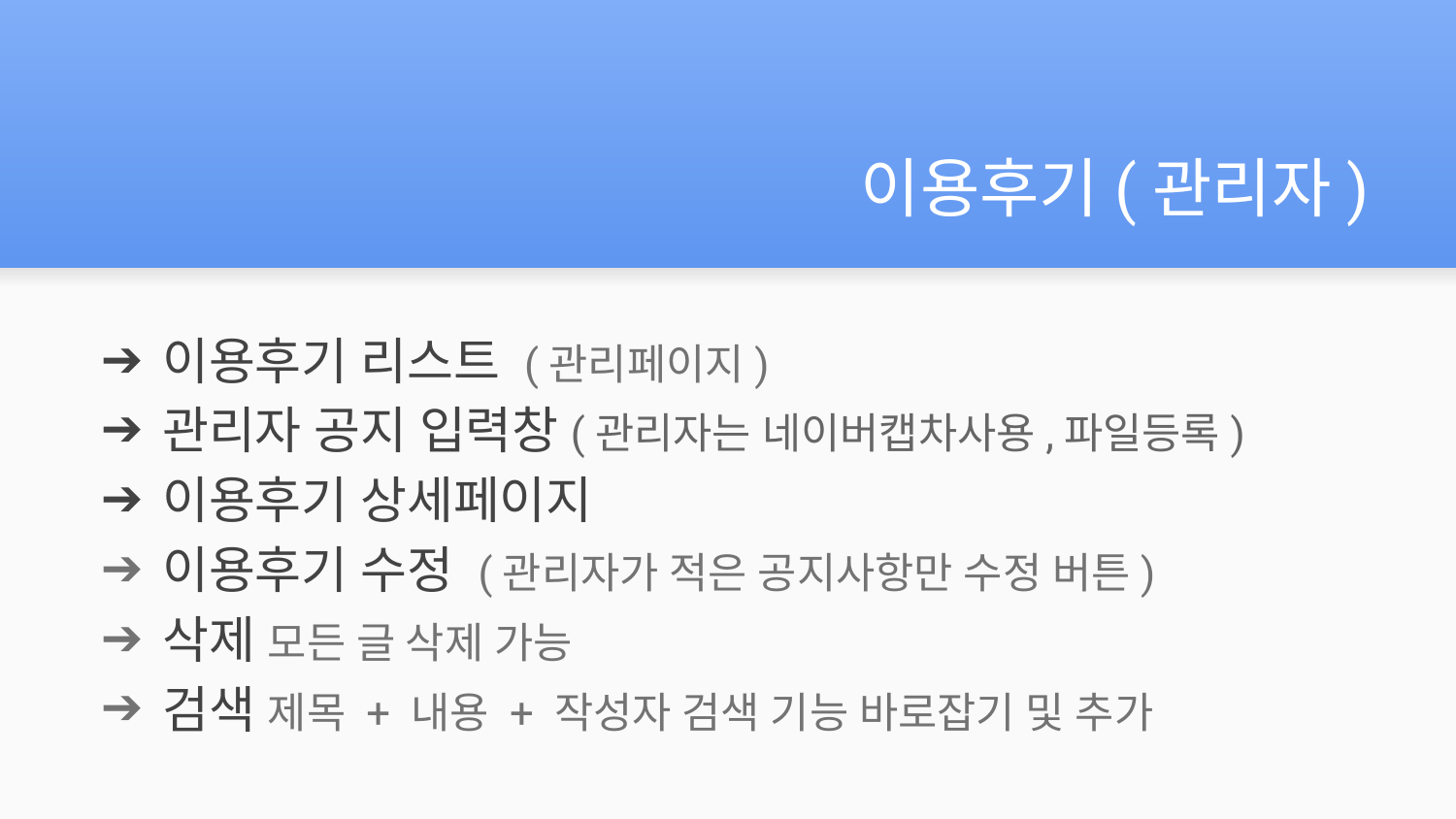

# 이용후기(관리자)
이용후기 리스트 (관리페이지)
관리자 공지 입력창(관리자는 네이버캡차사용,파일등록)
이용후기 상세페이지
이용후기 수정 (관리자가 적은 공지사항만 수정 버튼)
삭제 모든 글 삭제 가능
검색 제목 + 내용 + 작성자 검색 기능 바로잡기 및 추가